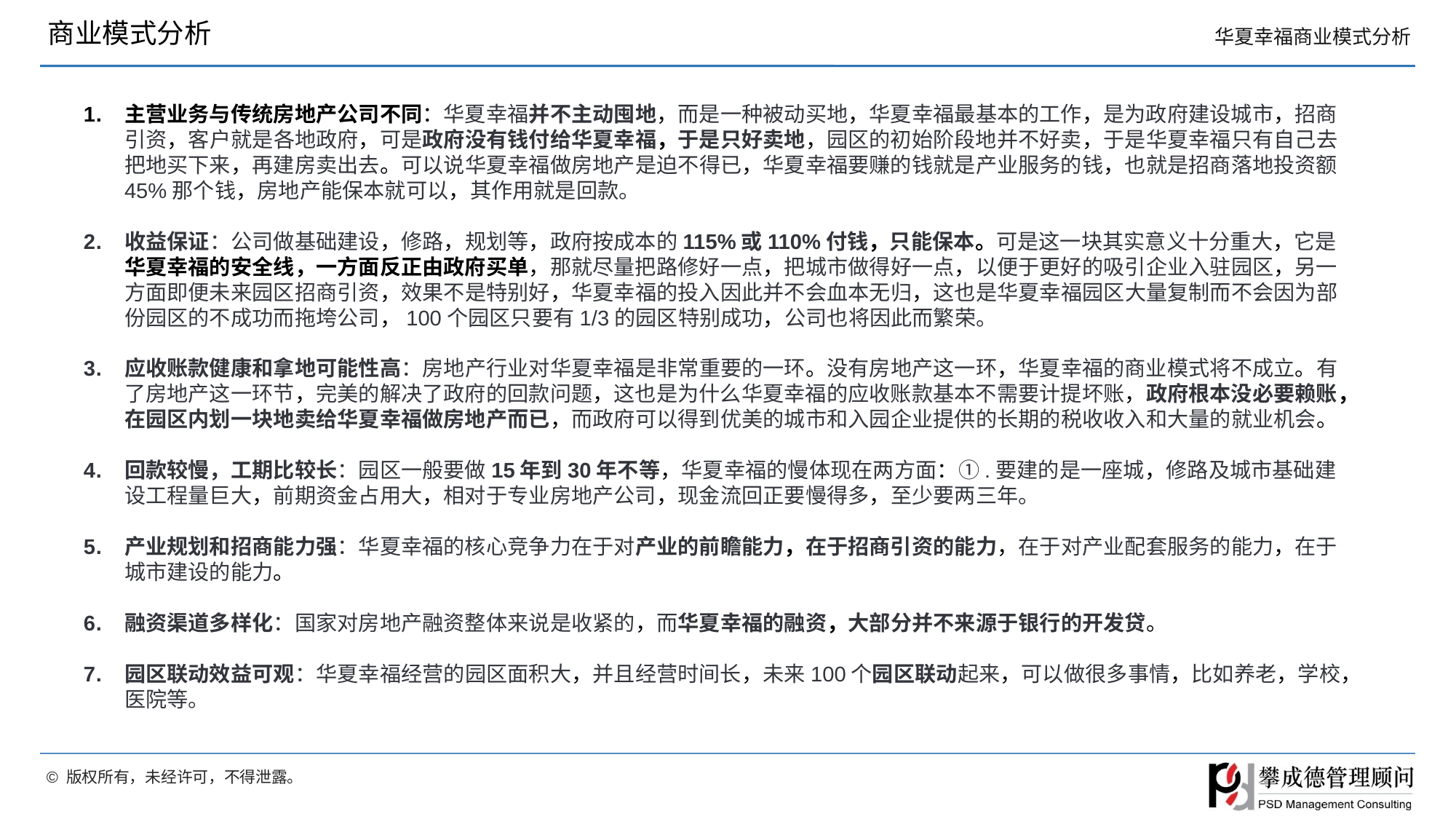

商业模式分析

主营业务与传统房地产公司不同：华夏幸福并不主动囤地，而是一种被动买地，华夏幸福最基本的工作，是为政府建设城市，招商引资，客户就是各地政府，可是政府没有钱付给华夏幸福，于是只好卖地，园区的初始阶段地并不好卖，于是华夏幸福只有自己去把地买下来，再建房卖出去。可以说华夏幸福做房地产是迫不得已，华夏幸福要赚的钱就是产业服务的钱，也就是招商落地投资额45%那个钱，房地产能保本就可以，其作用就是回款。

收益保证：公司做基础建设，修路，规划等，政府按成本的115%或110%付钱，只能保本。可是这一块其实意义十分重大，它是华夏幸福的安全线，一方面反正由政府买单，那就尽量把路修好一点，把城市做得好一点，以便于更好的吸引企业入驻园区，另一方面即便未来园区招商引资，效果不是特别好，华夏幸福的投入因此并不会血本无归，这也是华夏幸福园区大量复制而不会因为部份园区的不成功而拖垮公司，100个园区只要有1/3的园区特别成功，公司也将因此而繁荣。

应收账款健康和拿地可能性高：房地产行业对华夏幸福是非常重要的一环。没有房地产这一环，华夏幸福的商业模式将不成立。有了房地产这一环节，完美的解决了政府的回款问题，这也是为什么华夏幸福的应收账款基本不需要计提坏账，政府根本没必要赖账，在园区内划一块地卖给华夏幸福做房地产而已，而政府可以得到优美的城市和入园企业提供的长期的税收收入和大量的就业机会。

回款较慢，工期比较长：园区一般要做15年到30年不等，华夏幸福的慢体现在两方面：①.要建的是一座城，修路及城市基础建设工程量巨大，前期资金占用大，相对于专业房地产公司，现金流回正要慢得多，至少要两三年。

产业规划和招商能力强：华夏幸福的核心竞争力在于对产业的前瞻能力，在于招商引资的能力，在于对产业配套服务的能力，在于城市建设的能力。

融资渠道多样化：国家对房地产融资整体来说是收紧的，而华夏幸福的融资，大部分并不来源于银行的开发贷。

园区联动效益可观：华夏幸福经营的园区面积大，并且经营时间长，未来100个园区联动起来，可以做很多事情，比如养老，学校，医院等。